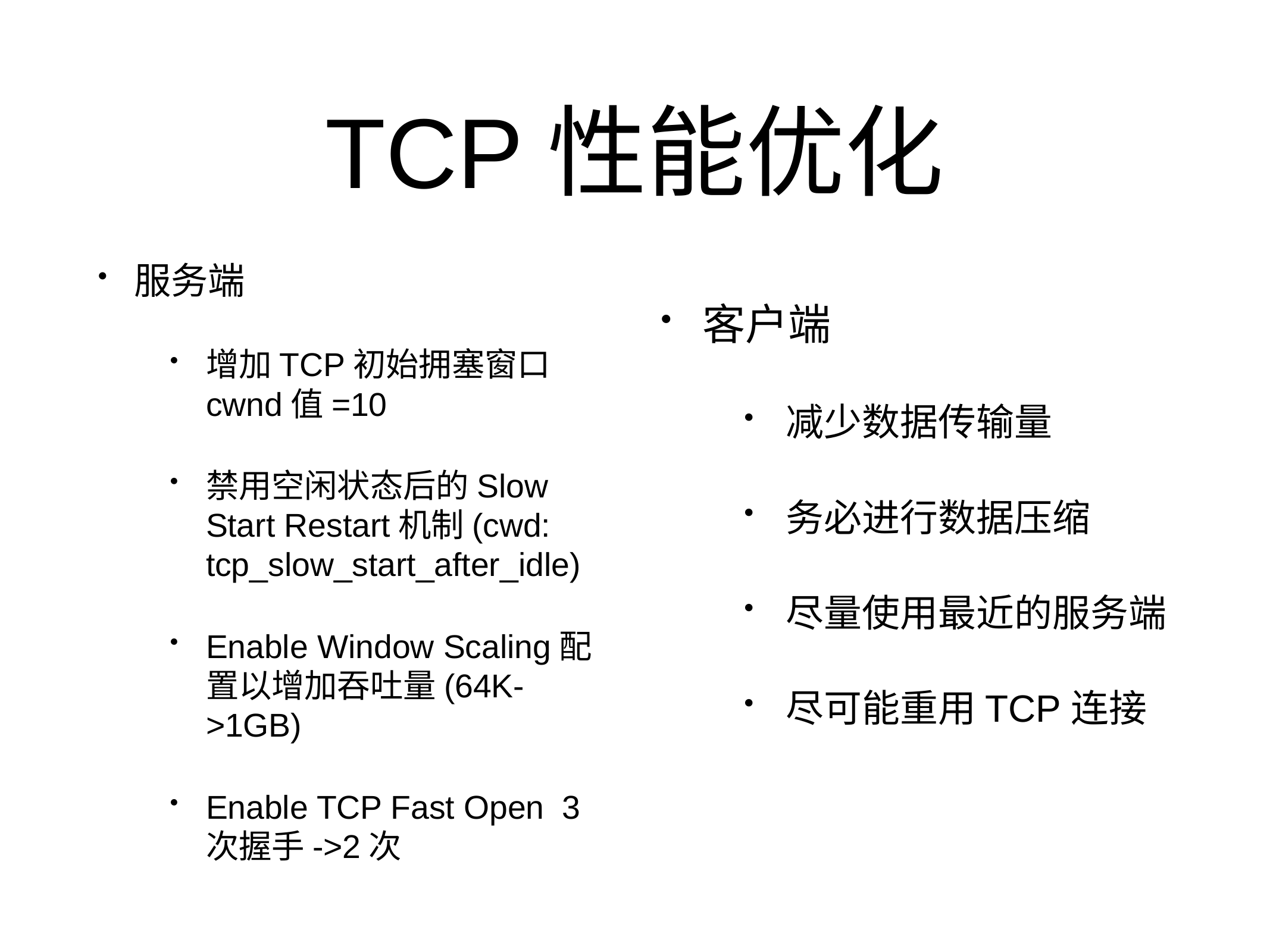

# TCP性能优化
服务端
增加TCP初始拥塞窗口cwnd值=10
禁用空闲状态后的Slow Start Restart机制(cwd: tcp_slow_start_after_idle)
Enable Window Scaling配置以增加吞吐量(64K->1GB)
Enable TCP Fast Open  3次握手->2次
客户端
减少数据传输量
务必进行数据压缩
尽量使用最近的服务端
尽可能重用TCP连接